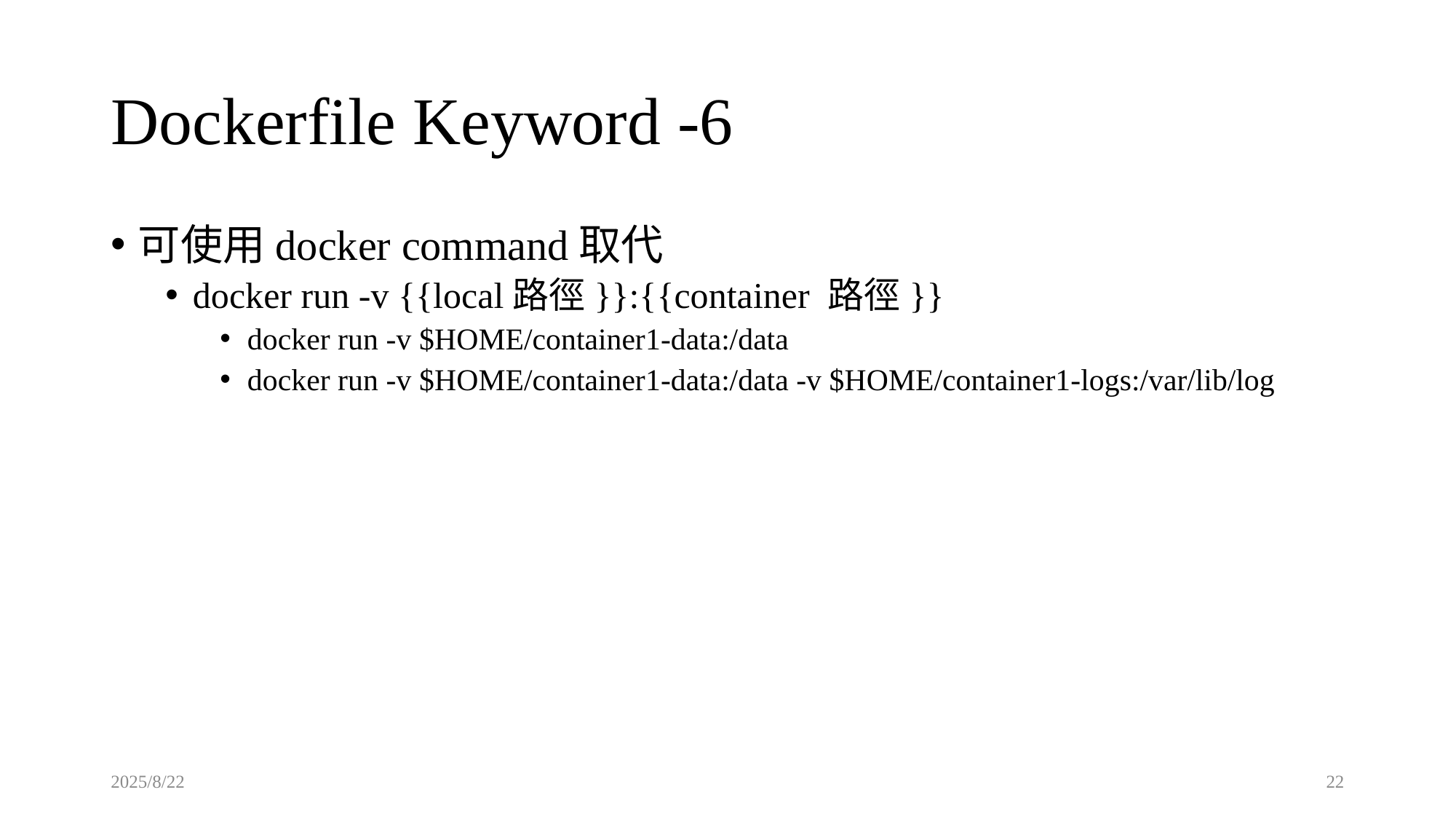

# Dockerfile Keyword -6
可使用docker command取代
docker run -v {{local路徑}}:{{container 路徑}}
docker run -v $HOME/container1-data:/data
docker run -v $HOME/container1-data:/data -v $HOME/container1-logs:/var/lib/log

2025/8/22
22